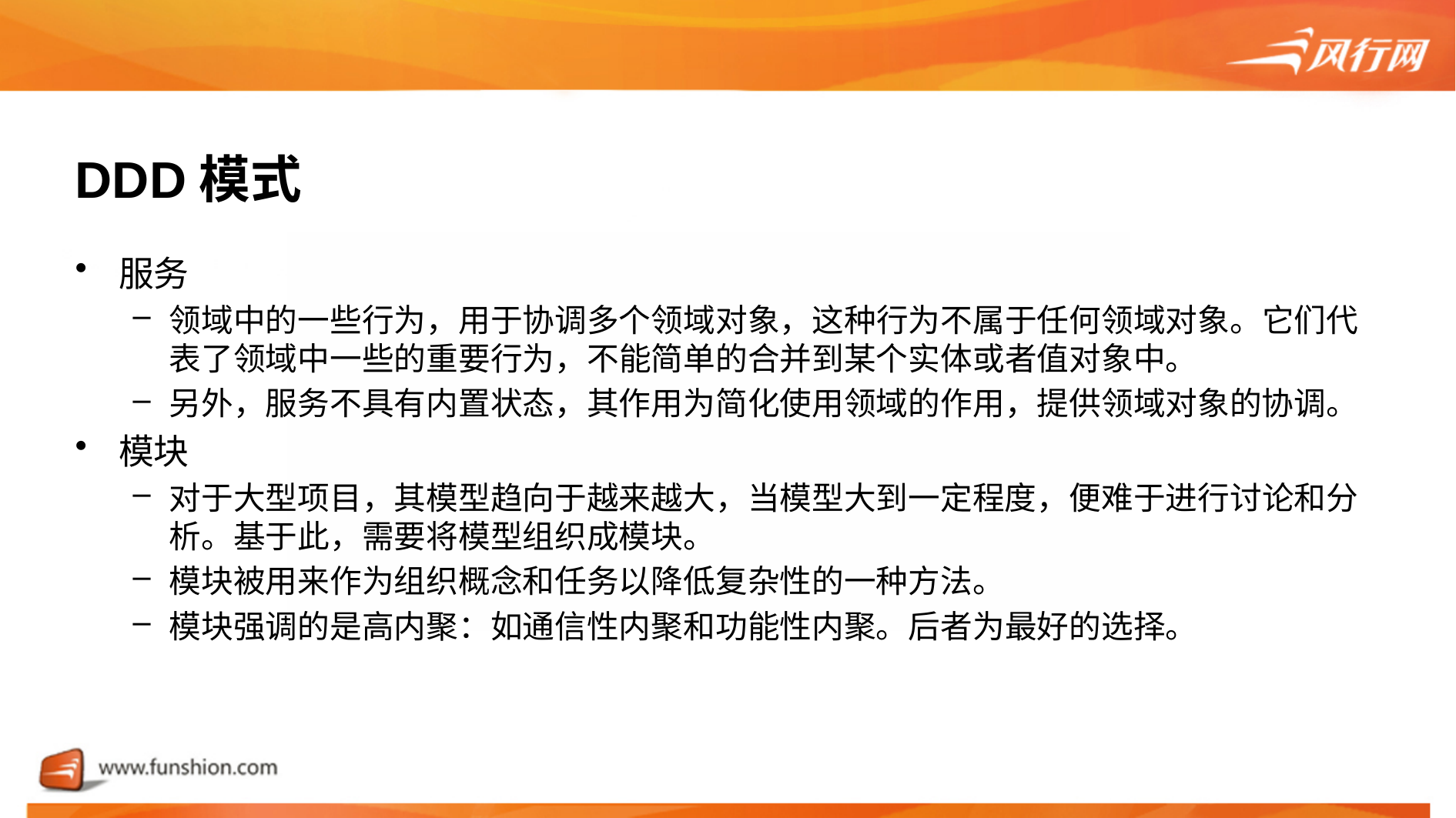

# DDD模式
服务
领域中的一些行为，用于协调多个领域对象，这种行为不属于任何领域对象。它们代表了领域中一些的重要行为，不能简单的合并到某个实体或者值对象中。
另外，服务不具有内置状态，其作用为简化使用领域的作用，提供领域对象的协调。
模块
对于大型项目，其模型趋向于越来越大，当模型大到一定程度，便难于进行讨论和分析。基于此，需要将模型组织成模块。
模块被用来作为组织概念和任务以降低复杂性的一种方法。
模块强调的是高内聚：如通信性内聚和功能性内聚。后者为最好的选择。